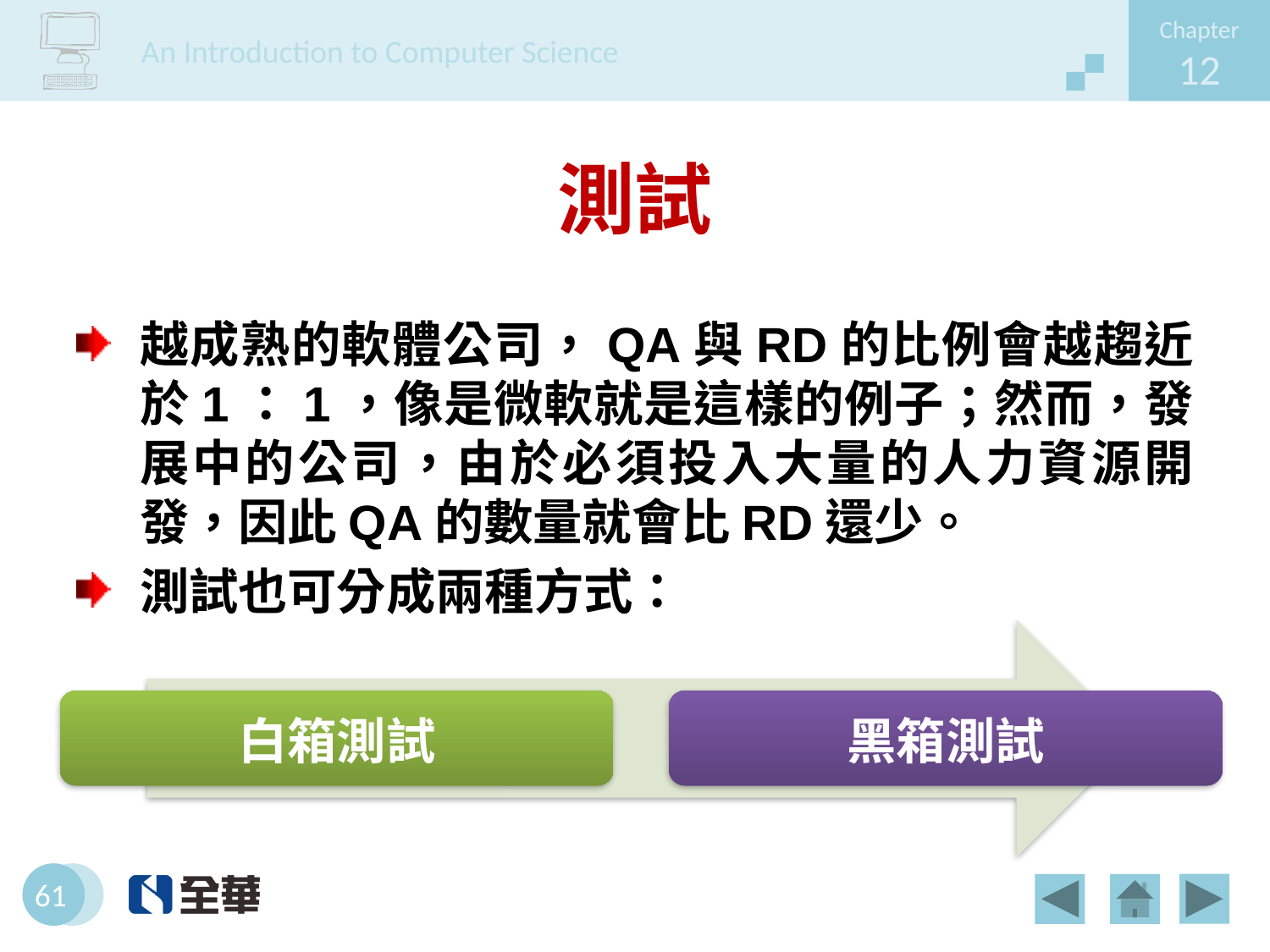

# 測試
越成熟的軟體公司，QA與RD的比例會越趨近於1：1，像是微軟就是這樣的例子；然而，發展中的公司，由於必須投入大量的人力資源開發，因此QA的數量就會比RD還少。
測試也可分成兩種方式：

白箱測試
黑箱測試